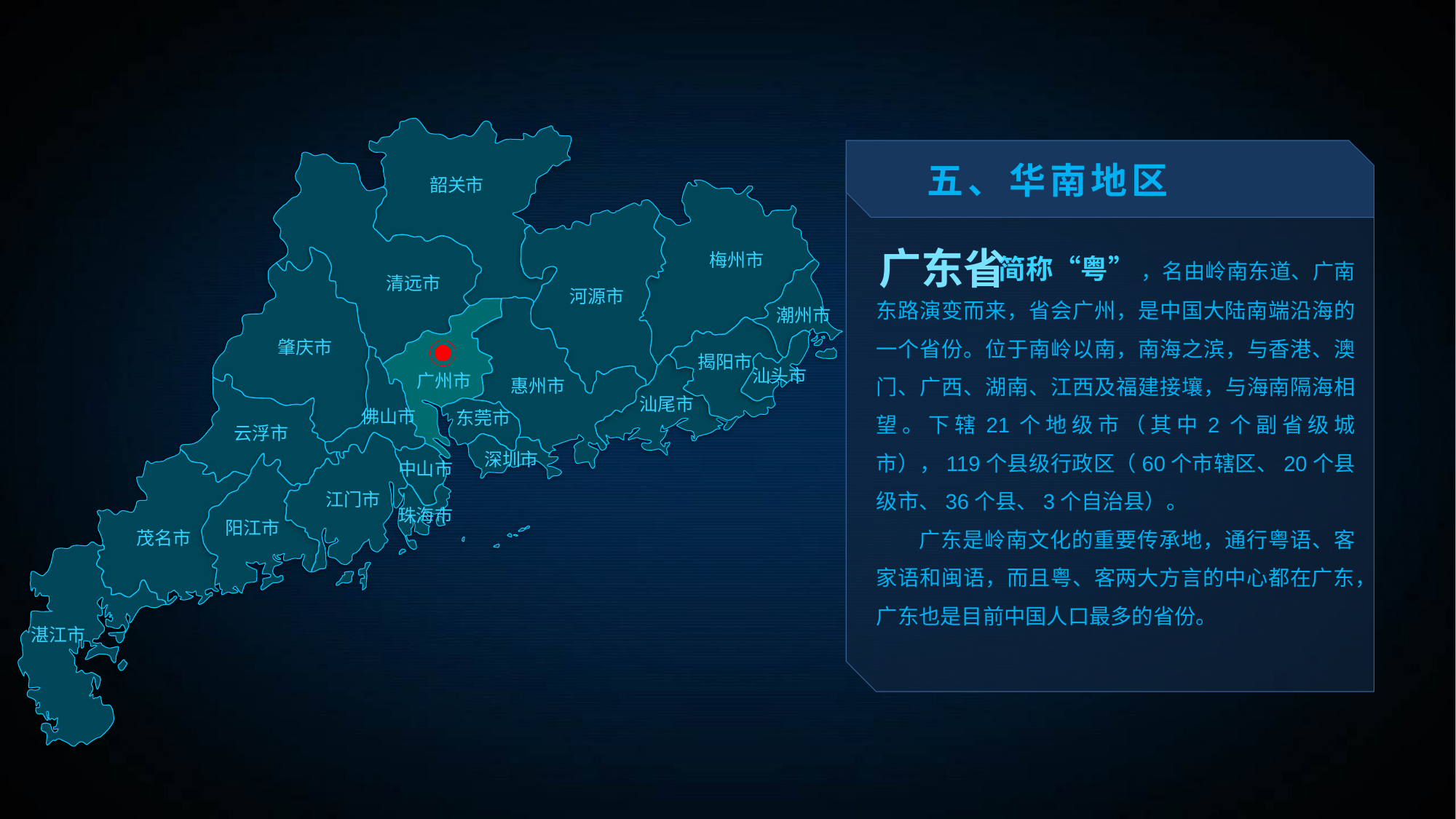

五、华南地区

韶关市

                  简称“粤” ，名由岭南东道、广南东路演变而来，省会广州，是中国大陆南端沿海的一个省份。位于南岭以南，南海之滨，与香港、澳门、广西、湖南、江西及福建接壤，与海南隔海相望。下辖21个地级市（其中2个副省级城市），119个县级行政区（60个市辖区、20个县级市、36个县、3个自治县）。
       广东是岭南文化的重要传承地，通行粤语、客家语和闽语，而且粤、客两大方言的中心都在广东，广东也是目前中国人口最多的省份。
广东省
梅州市

清远市
河源市

潮州市

肇庆市

揭阳市

汕头市
广州市
惠州市

汕尾市

佛山市
东莞市
云浮市

深圳市

中山市

江门市

珠海市
阳江市

茂名市

湛江市